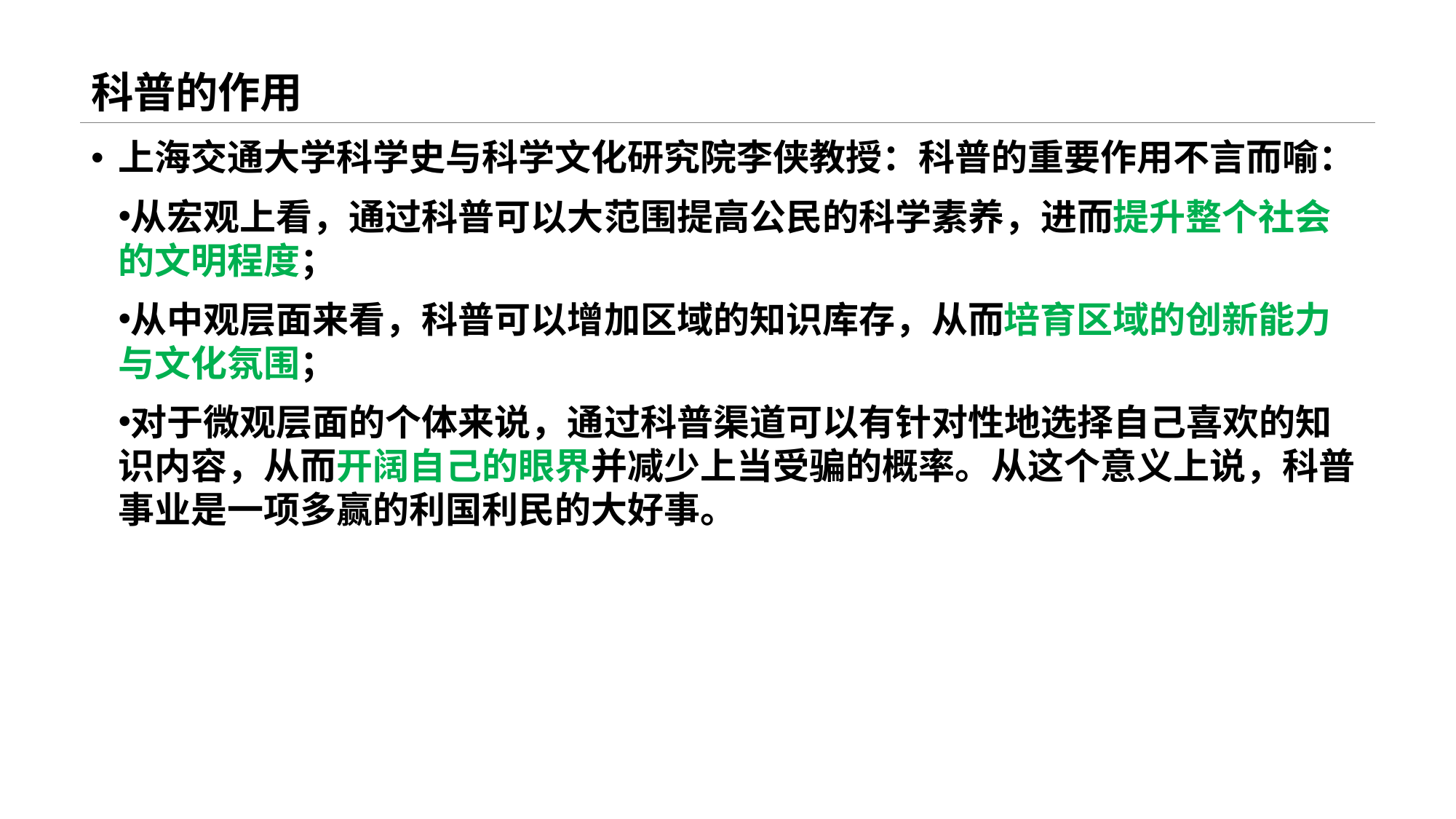

# 科普的作用
上海交通大学科学史与科学文化研究院李侠教授：科普的重要作用不言而喻：
从宏观上看，通过科普可以大范围提高公民的科学素养，进而提升整个社会的文明程度；
从中观层面来看，科普可以增加区域的知识库存，从而培育区域的创新能力与文化氛围；
对于微观层面的个体来说，通过科普渠道可以有针对性地选择自己喜欢的知识内容，从而开阔自己的眼界并减少上当受骗的概率。从这个意义上说，科普事业是一项多赢的利国利民的大好事。